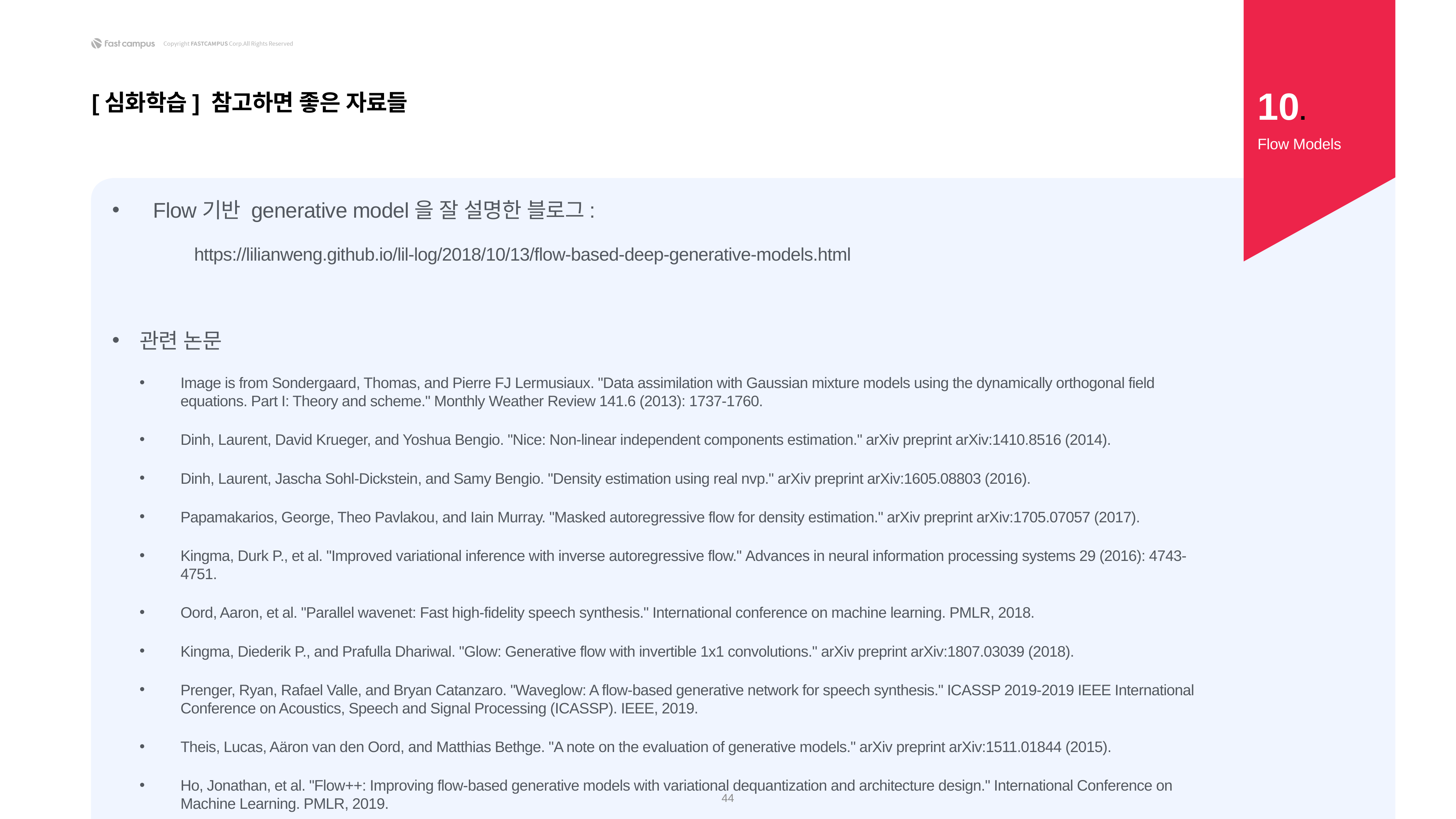

10.
[심화학습] 참고하면 좋은 자료들
Flow Models

Flow기반 generative model을 잘 설명한 블로그:
	https://lilianweng.github.io/lil-log/2018/10/13/flow-based-deep-generative-models.html

관련 논문
Image is from Sondergaard, Thomas, and Pierre FJ Lermusiaux. "Data assimilation with Gaussian mixture models using the dynamically orthogonal field equations. Part I: Theory and scheme." Monthly Weather Review 141.6 (2013): 1737-1760.
Dinh, Laurent, David Krueger, and Yoshua Bengio. "Nice: Non-linear independent components estimation." arXiv preprint arXiv:1410.8516 (2014).
Dinh, Laurent, Jascha Sohl-Dickstein, and Samy Bengio. "Density estimation using real nvp." arXiv preprint arXiv:1605.08803 (2016).
Papamakarios, George, Theo Pavlakou, and Iain Murray. "Masked autoregressive flow for density estimation." arXiv preprint arXiv:1705.07057 (2017).
Kingma, Durk P., et al. "Improved variational inference with inverse autoregressive flow." Advances in neural information processing systems 29 (2016): 4743-4751.
Oord, Aaron, et al. "Parallel wavenet: Fast high-fidelity speech synthesis." International conference on machine learning. PMLR, 2018.
Kingma, Diederik P., and Prafulla Dhariwal. "Glow: Generative flow with invertible 1x1 convolutions." arXiv preprint arXiv:1807.03039 (2018).
Prenger, Ryan, Rafael Valle, and Bryan Catanzaro. "Waveglow: A flow-based generative network for speech synthesis." ICASSP 2019-2019 IEEE International Conference on Acoustics, Speech and Signal Processing (ICASSP). IEEE, 2019.
Theis, Lucas, Aäron van den Oord, and Matthias Bethge. "A note on the evaluation of generative models." arXiv preprint arXiv:1511.01844 (2015).
Ho, Jonathan, et al. "Flow++: Improving flow-based generative models with variational dequantization and architecture design." International Conference on Machine Learning. PMLR, 2019.
44